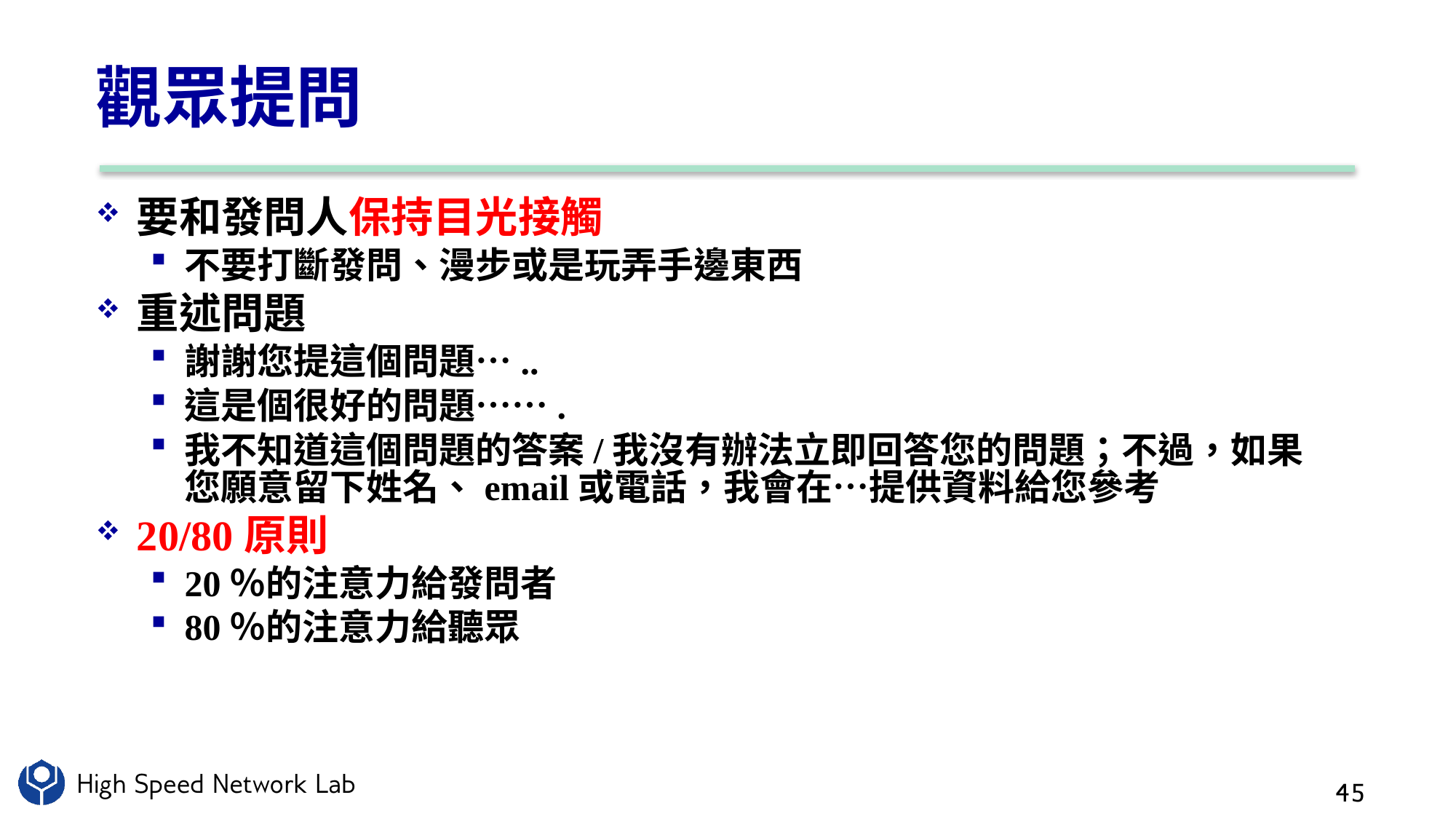

# 觀眾提問
要和發問人保持目光接觸
不要打斷發問、漫步或是玩弄手邊東西
重述問題
謝謝您提這個問題…..
這是個很好的問題…….
我不知道這個問題的答案/我沒有辦法立即回答您的問題；不過，如果您願意留下姓名、email或電話，我會在…提供資料給您參考
20/80原則
20％的注意力給發問者
80％的注意力給聽眾
45